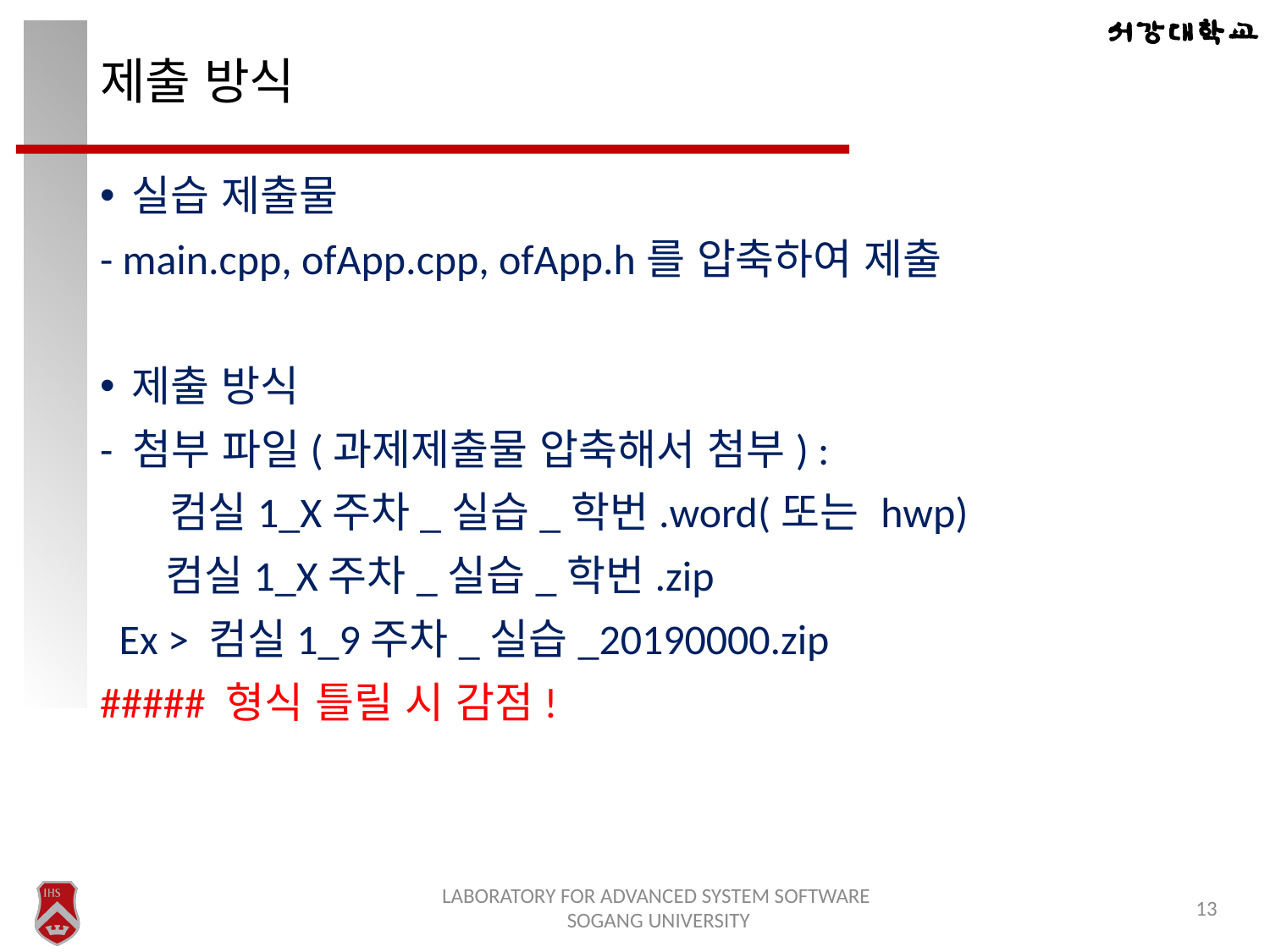

# 제출 방식
실습 제출물
- main.cpp, ofApp.cpp, ofApp.h를 압축하여 제출

제출 방식
- 첨부 파일(과제제출물 압축해서 첨부) :
     컴실1_X주차_실습_학번.word(또는 hwp)
	  컴실1_X주차_실습_학번.zip
  Ex > 컴실1_9주차_실습_20190000.zip
##### 형식 틀릴 시 감점!

LABORATORY FOR ADVANCED SYSTEM SOFTWARE
SOGANG UNIVERSITY
13